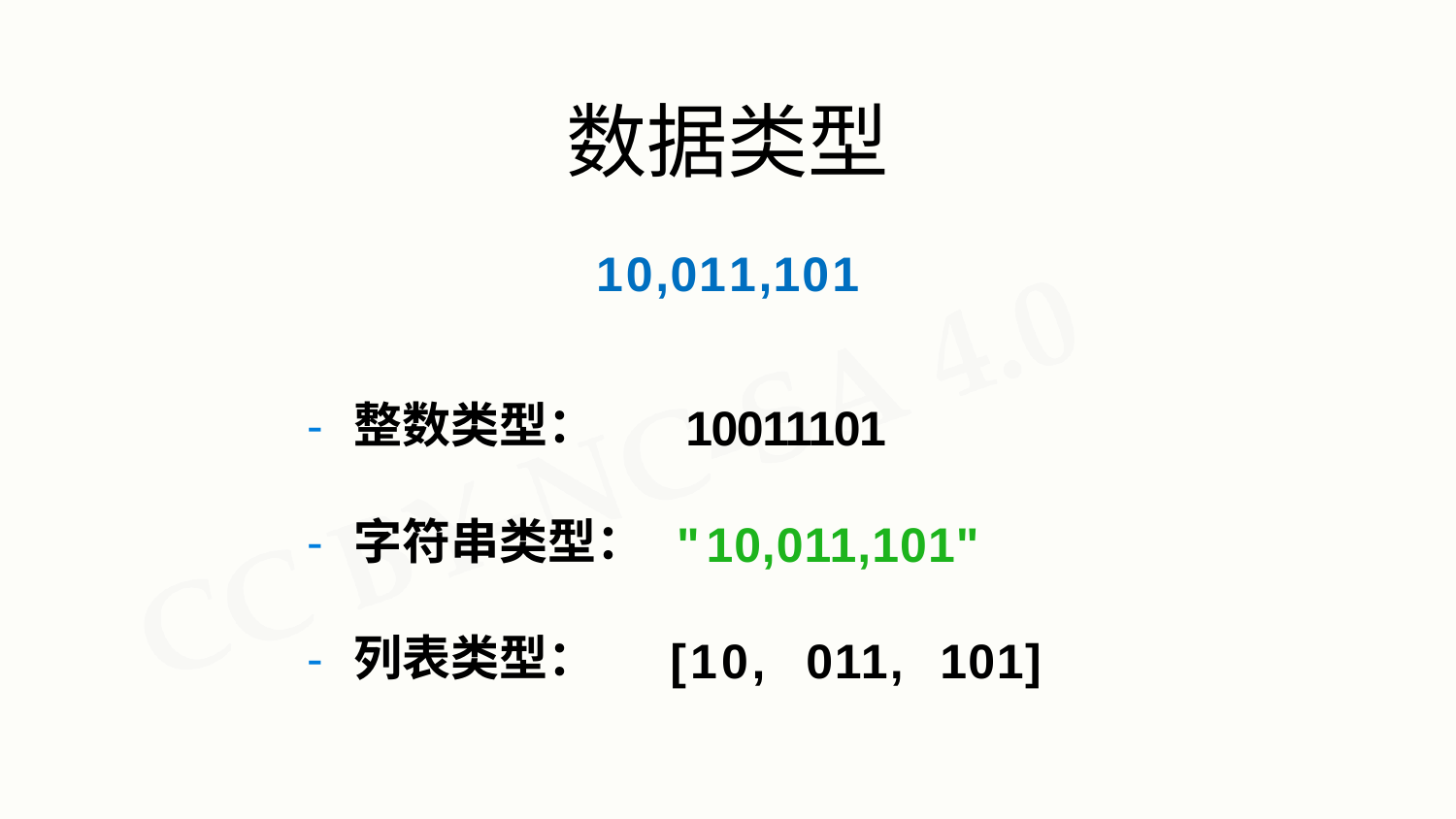

# 数据类型
10,011,101

- 整数类型：
10011101

- 字符串类型：
"10,011,101"
- 列表类型：
[10,	011,	101]